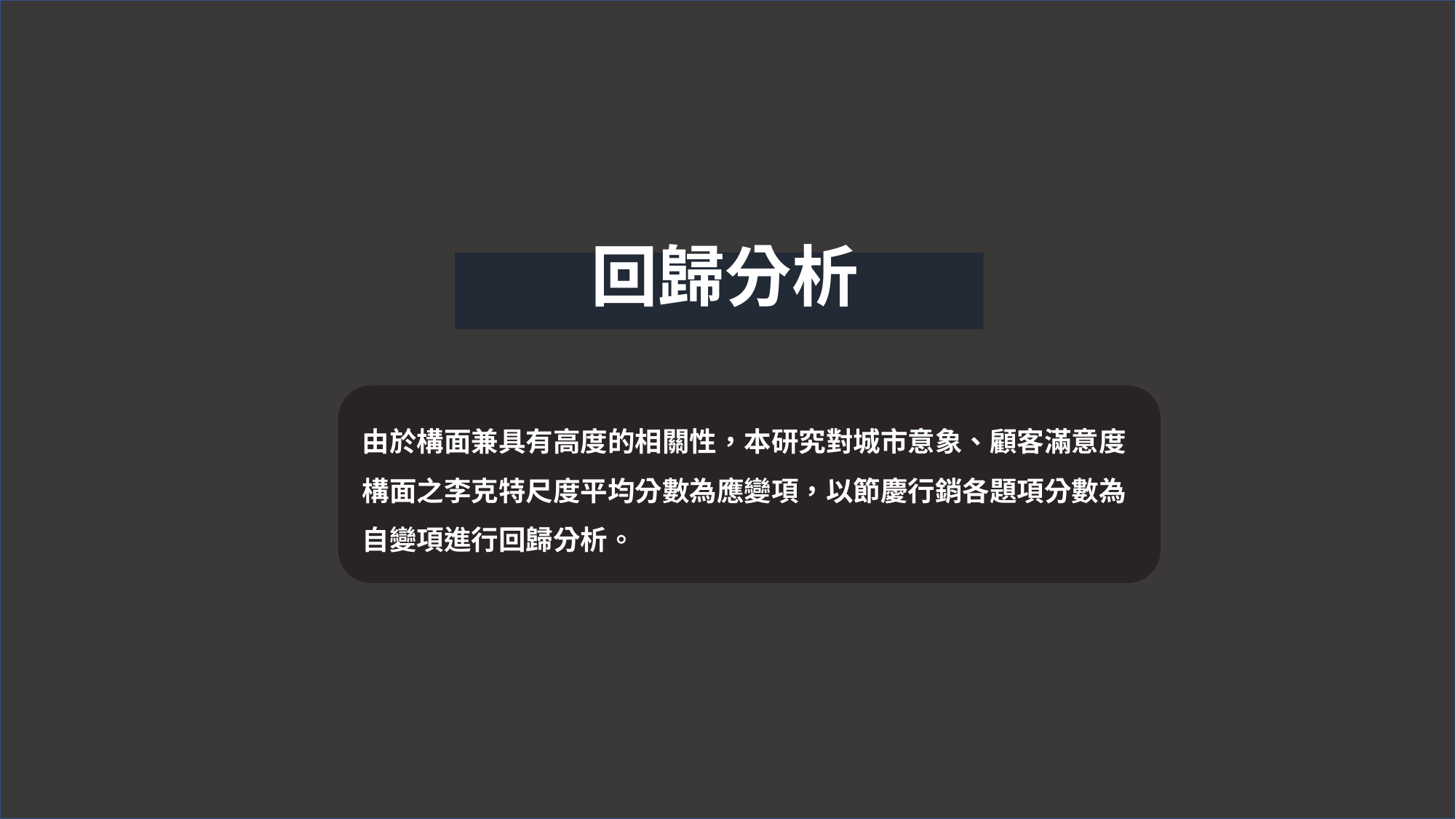

回歸分析

由於構面兼具有高度的相關性，本研究對城市意象、顧客滿意度構面之李克特尺度平均分數為應變項，以節慶行銷各題項分數為自變項進行回歸分析。